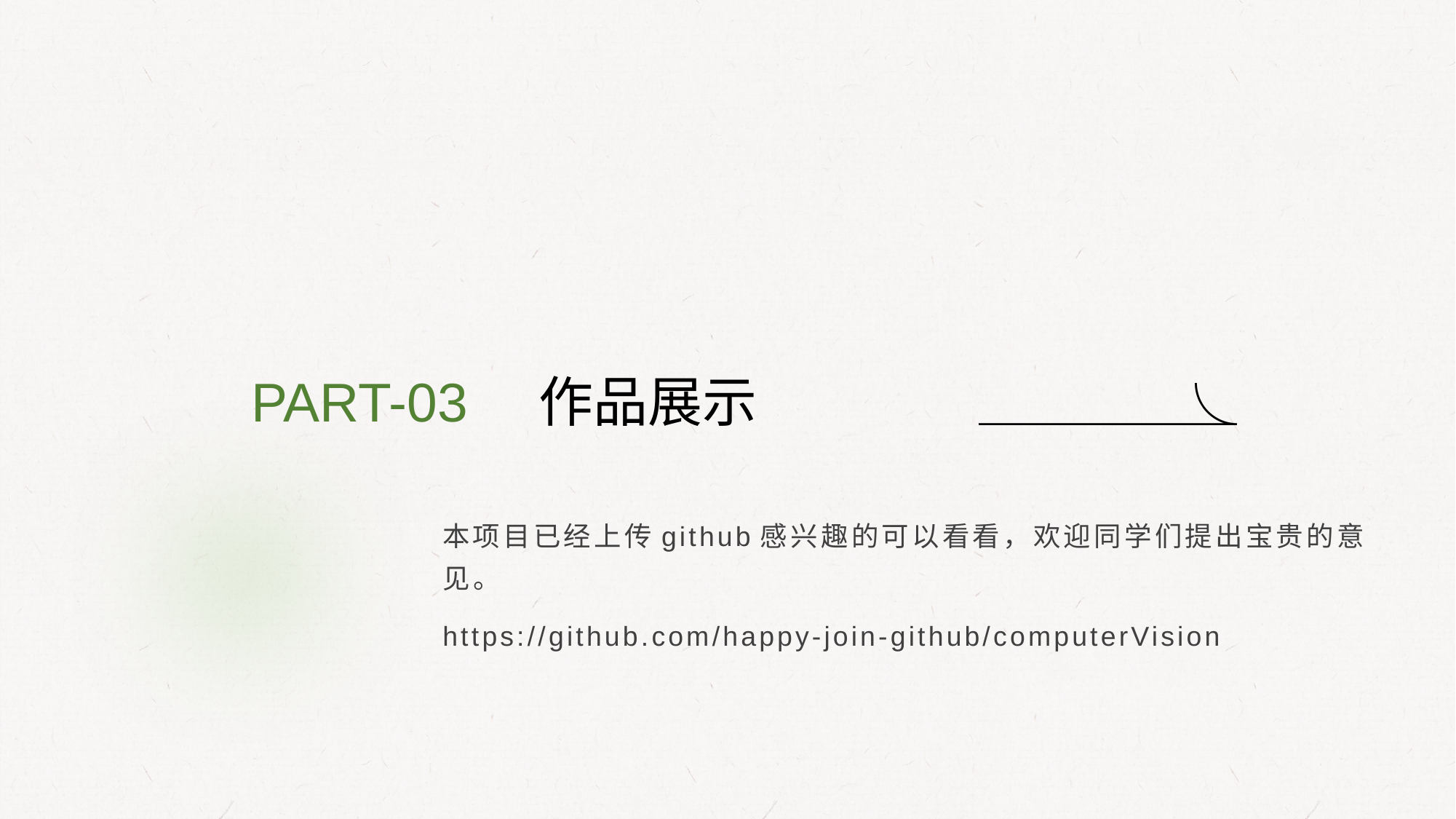

作品展示
PART-03
本项目已经上传github感兴趣的可以看看，欢迎同学们提出宝贵的意见。
https://github.com/happy-join-github/computerVision
目标检测领域应用案例